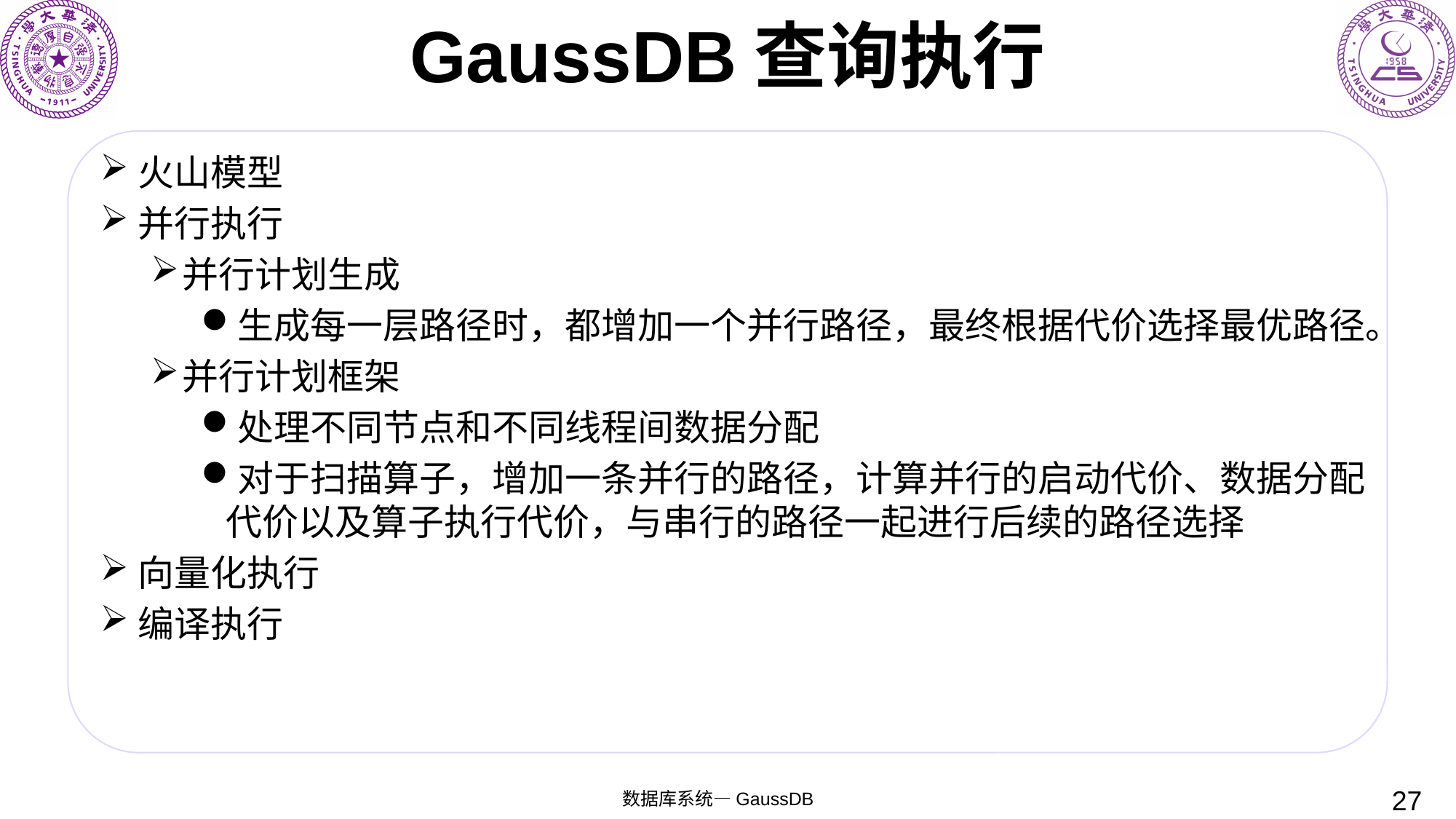

# GaussDB查询执行

火山模型
并行执行
并行计划生成
生成每一层路径时，都增加一个并行路径，最终根据代价选择最优路径。
并行计划框架
处理不同节点和不同线程间数据分配
对于扫描算子，增加一条并行的路径，计算并行的启动代价、数据分配代价以及算子执行代价，与串行的路径一起进行后续的路径选择
向量化执行
编译执行

27
数据库系统—GaussDB